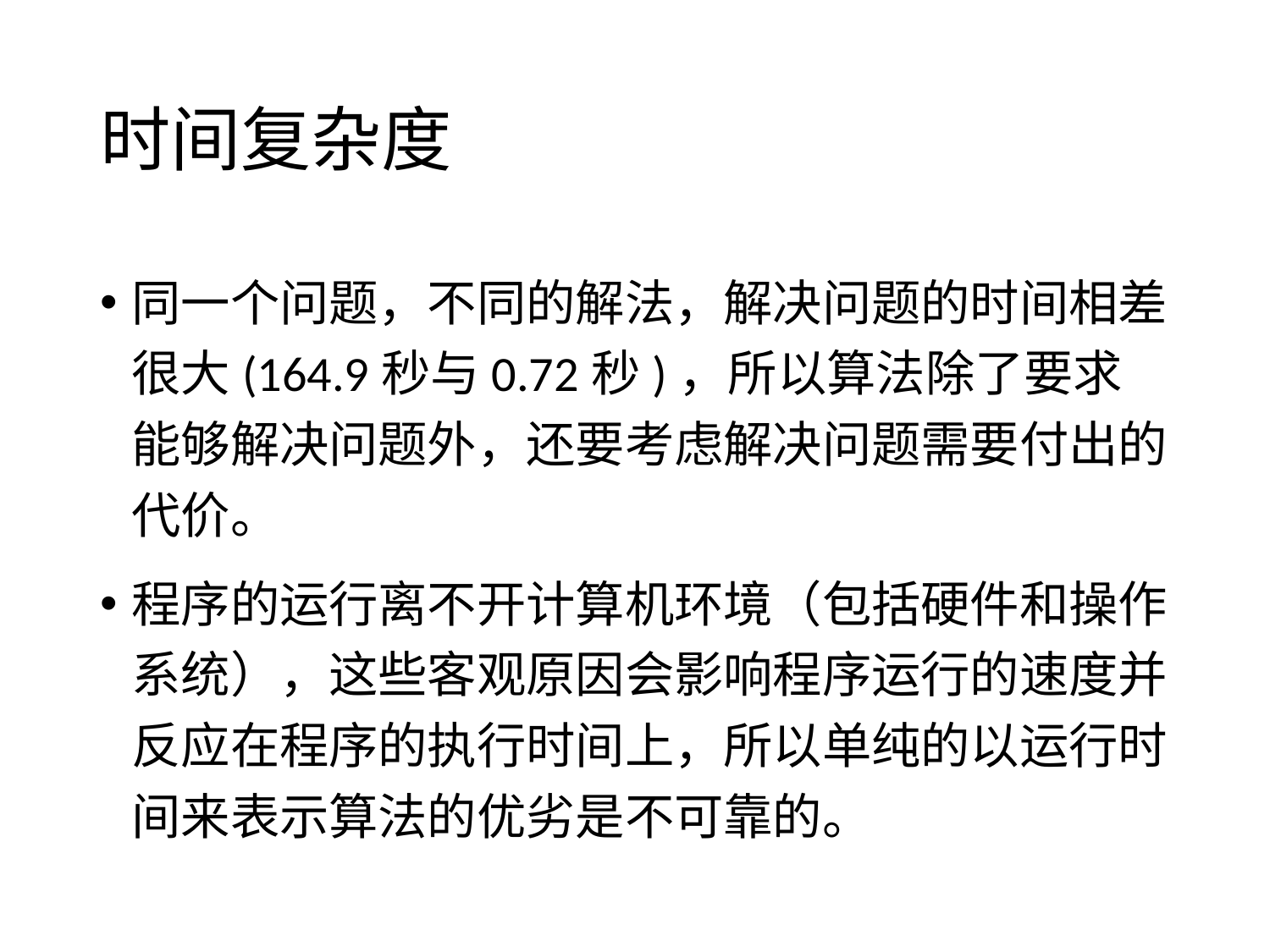

# 时间复杂度
同一个问题，不同的解法，解决问题的时间相差很大(164.9秒与0.72秒)，所以算法除了要求能够解决问题外，还要考虑解决问题需要付出的代价。
程序的运行离不开计算机环境（包括硬件和操作系统），这些客观原因会影响程序运行的速度并反应在程序的执行时间上，所以单纯的以运行时间来表示算法的优劣是不可靠的。